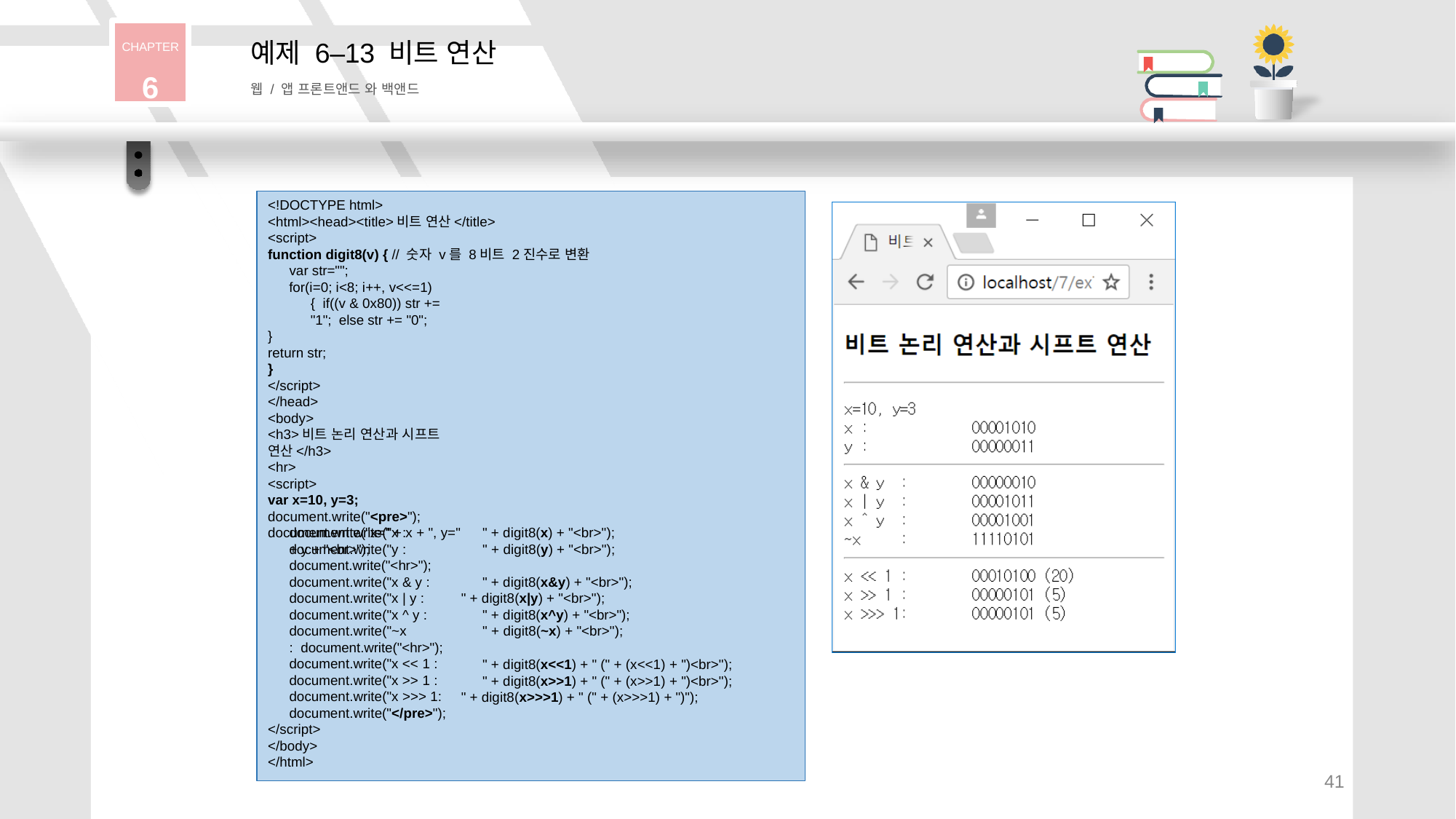

CHAPTER

6

# 예제 6–13 비트 연산

웹 / 앱 프론트앤드 와 백앤드

<!DOCTYPE html>
<html><head><title>비트 연산</title>
<script>
function digit8(v) { // 숫자 v를 8비트 2진수로 변환
var str="";
for(i=0; i<8; i++, v<<=1) {  if((v & 0x80)) str += "1";  else str += "0";
}
return str;
}
</script>
</head>
<body>
<h3>비트 논리 연산과 시프트 연산</h3>
<hr>
<script>
var x=10, y=3;
document.write("<pre>");
document.write("x=" + x + ", y=" + y + "<br>");

document.write("x :  document.write("y :  document.write("<hr>");  document.write("x & y :  document.write("x | y :  document.write("x ^ y :  document.write("~x	:  document.write("<hr>");  document.write("x << 1 :  document.write("x >> 1 :  document.write("x >>> 1:  document.write("</pre>");
</script>
</body>
</html>
" + digit8(x) + "<br>");
" + digit8(y) + "<br>");
" + digit8(x&y) + "<br>");
" + digit8(x|y) + "<br>");
" + digit8(x^y) + "<br>");
" + digit8(~x) + "<br>");

" + digit8(x<<1) + " (" + (x<<1) + ")<br>");
" + digit8(x>>1) + " (" + (x>>1) + ")<br>");
" + digit8(x>>>1) + " (" + (x>>>1) + ")");
41